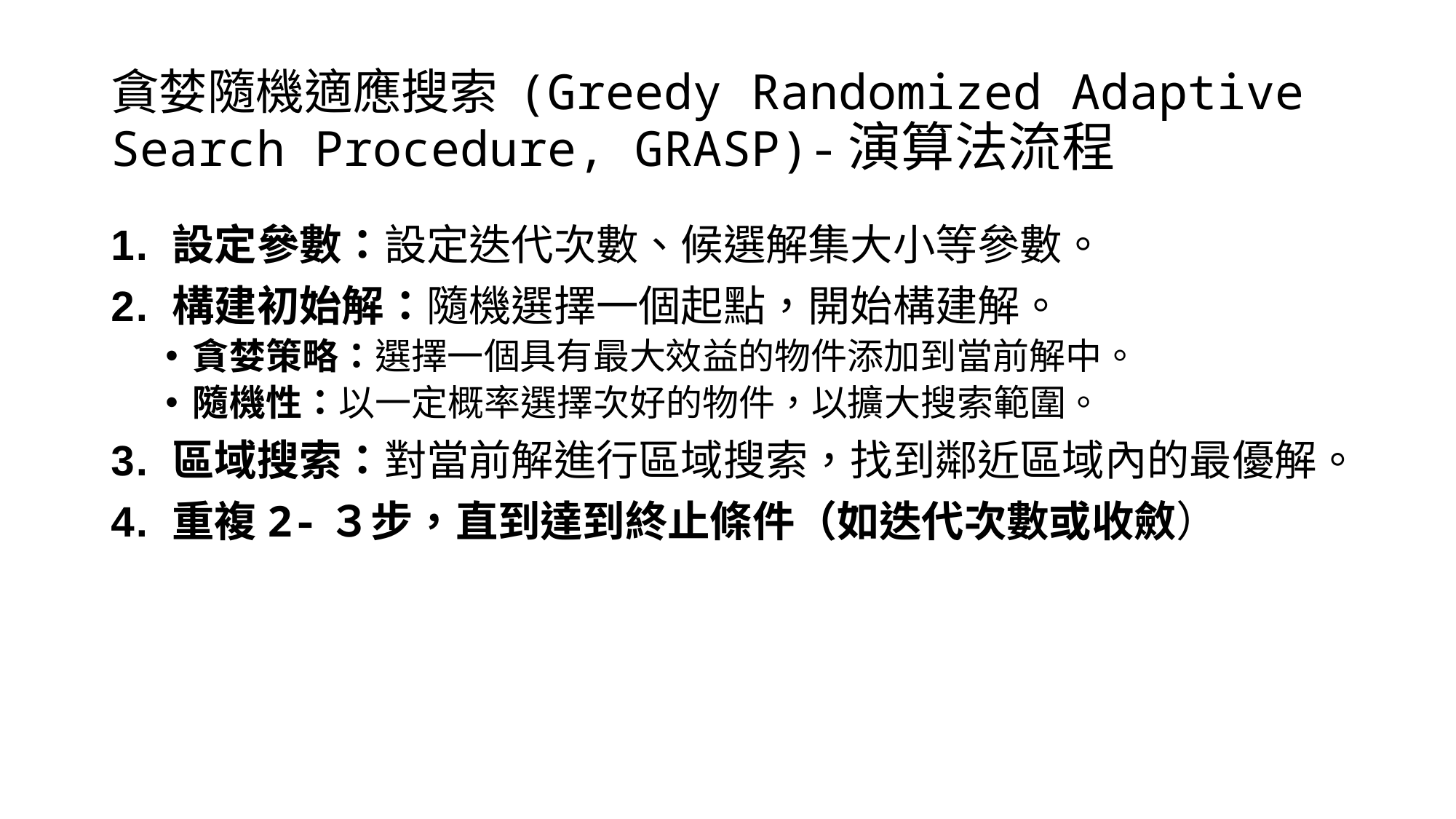

# 貪婪隨機適應搜索 (Greedy Randomized Adaptive Search Procedure, GRASP)-演算法流程
設定參數：設定迭代次數、候選解集大小等參數。
構建初始解：隨機選擇一個起點，開始構建解。
貪婪策略：選擇一個具有最大效益的物件添加到當前解中。
隨機性：以一定概率選擇次好的物件，以擴大搜索範圍。
區域搜索：對當前解進行區域搜索，找到鄰近區域內的最優解。
重複2-３步，直到達到終止條件（如迭代次數或收斂）